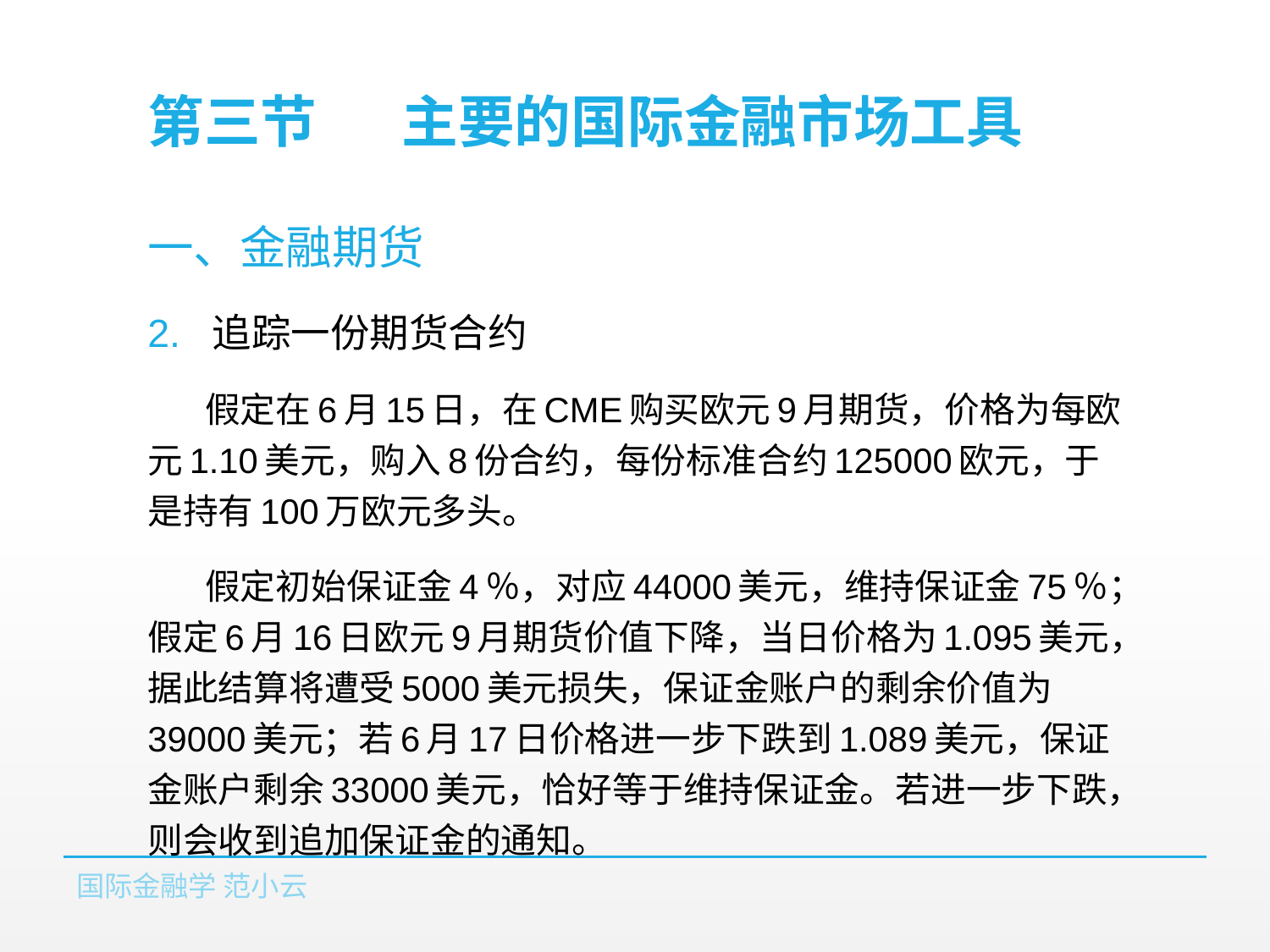

# 第三节	主要的国际金融市场工具
一、金融期货
追踪一份期货合约
假定在6月15日，在CME购买欧元9月期货，价格为每欧元1.10美元，购入8份合约，每份标准合约125000欧元，于是持有100万欧元多头。
假定初始保证金4％，对应44000美元，维持保证金75％；假定6月16日欧元9月期货价值下降，当日价格为1.095美元，据此结算将遭受5000美元损失，保证金账户的剩余价值为39000美元；若6月17日价格进一步下跌到1.089美元，保证金账户剩余33000美元，恰好等于维持保证金。若进一步下跌，则会收到追加保证金的通知。
国际金融学 范小云